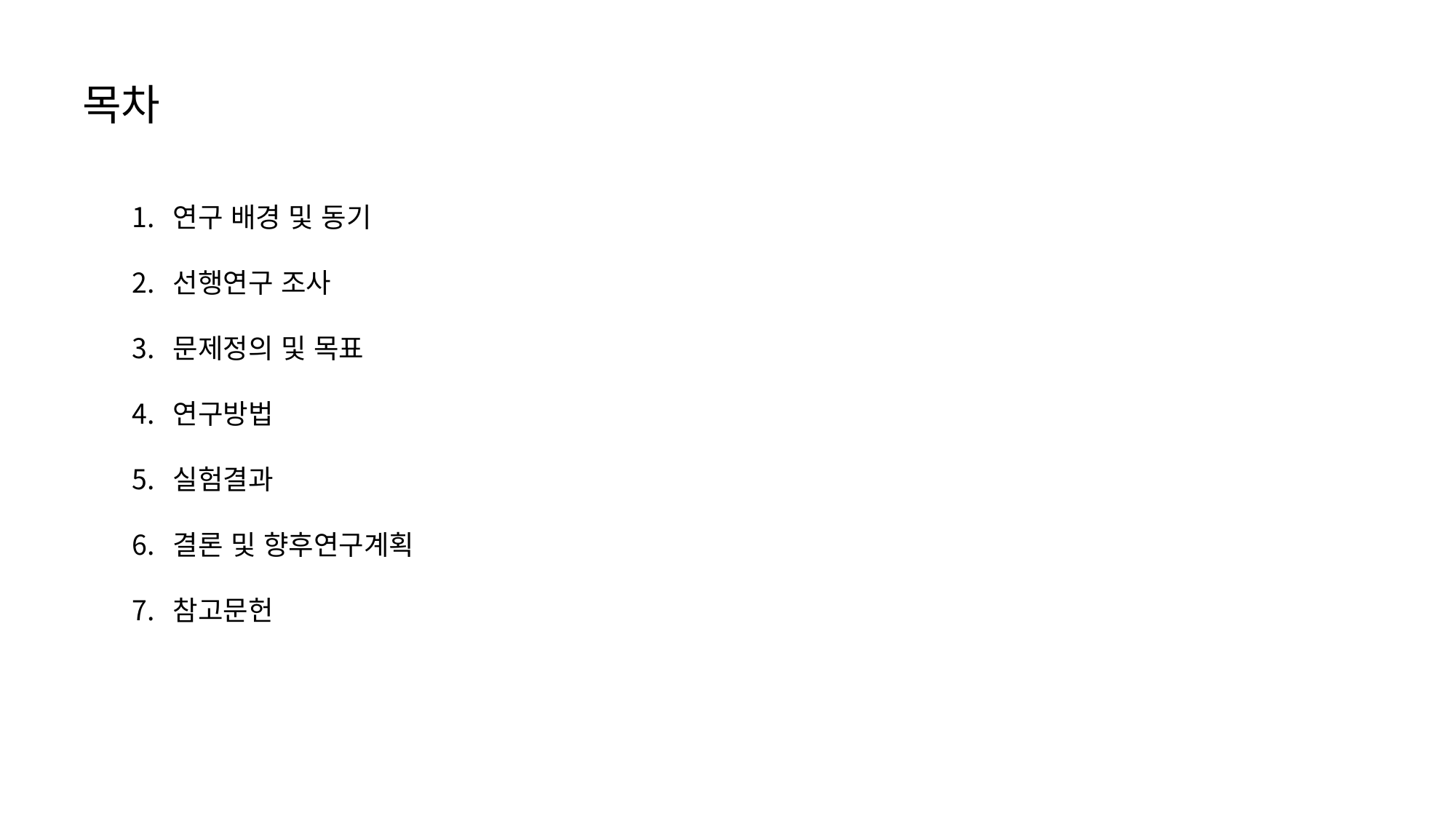

목차
연구 배경 및 동기
선행연구 조사
문제정의 및 목표
연구방법
실험결과
결론 및 향후연구계획
참고문헌